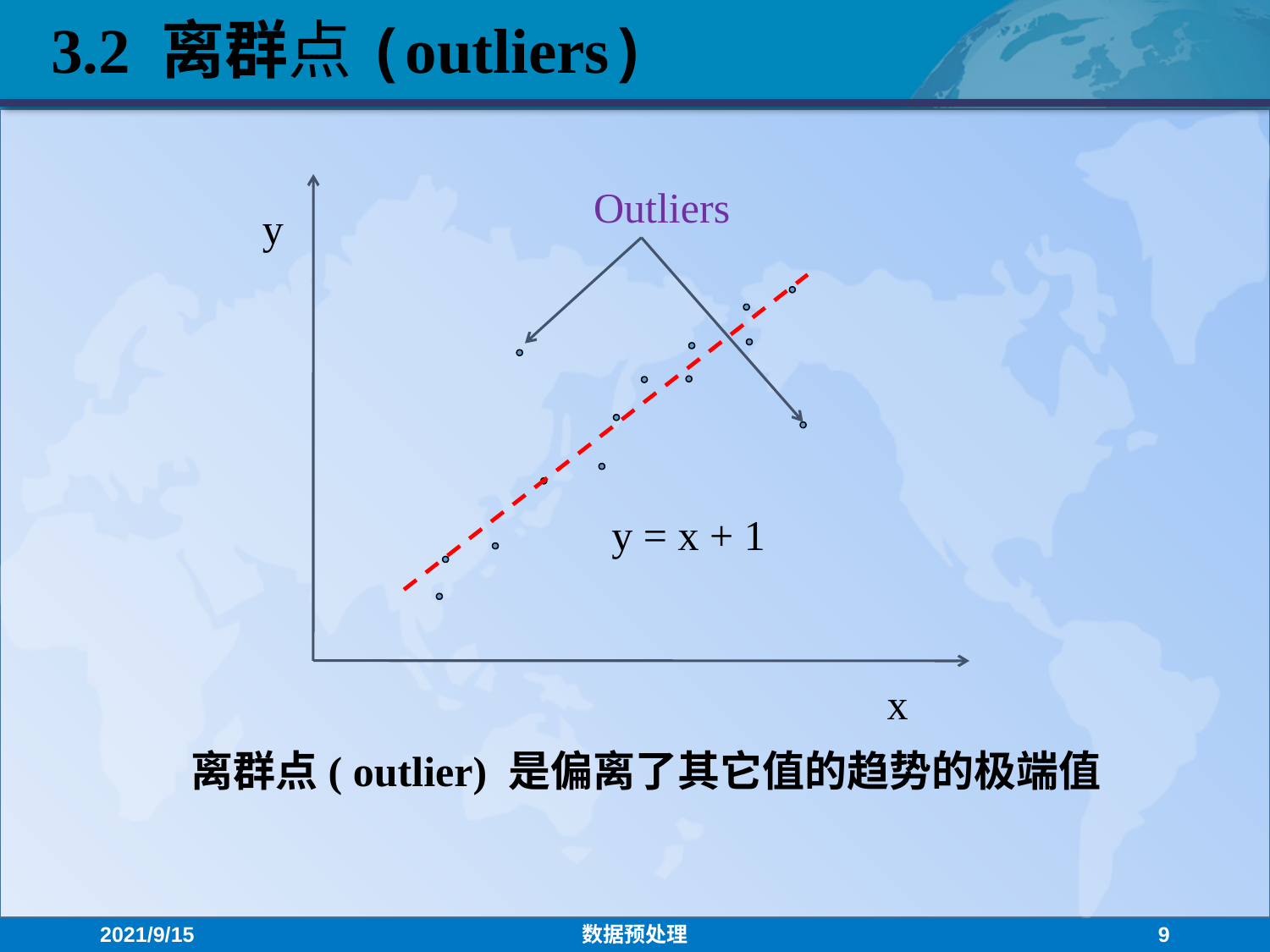

3.2 离群点(outliers)
Outliers
y

y = x + 1

x
离群点( outlier) 是偏离了其它值的趋势的极端值
2021/9/15
数据预处理
9